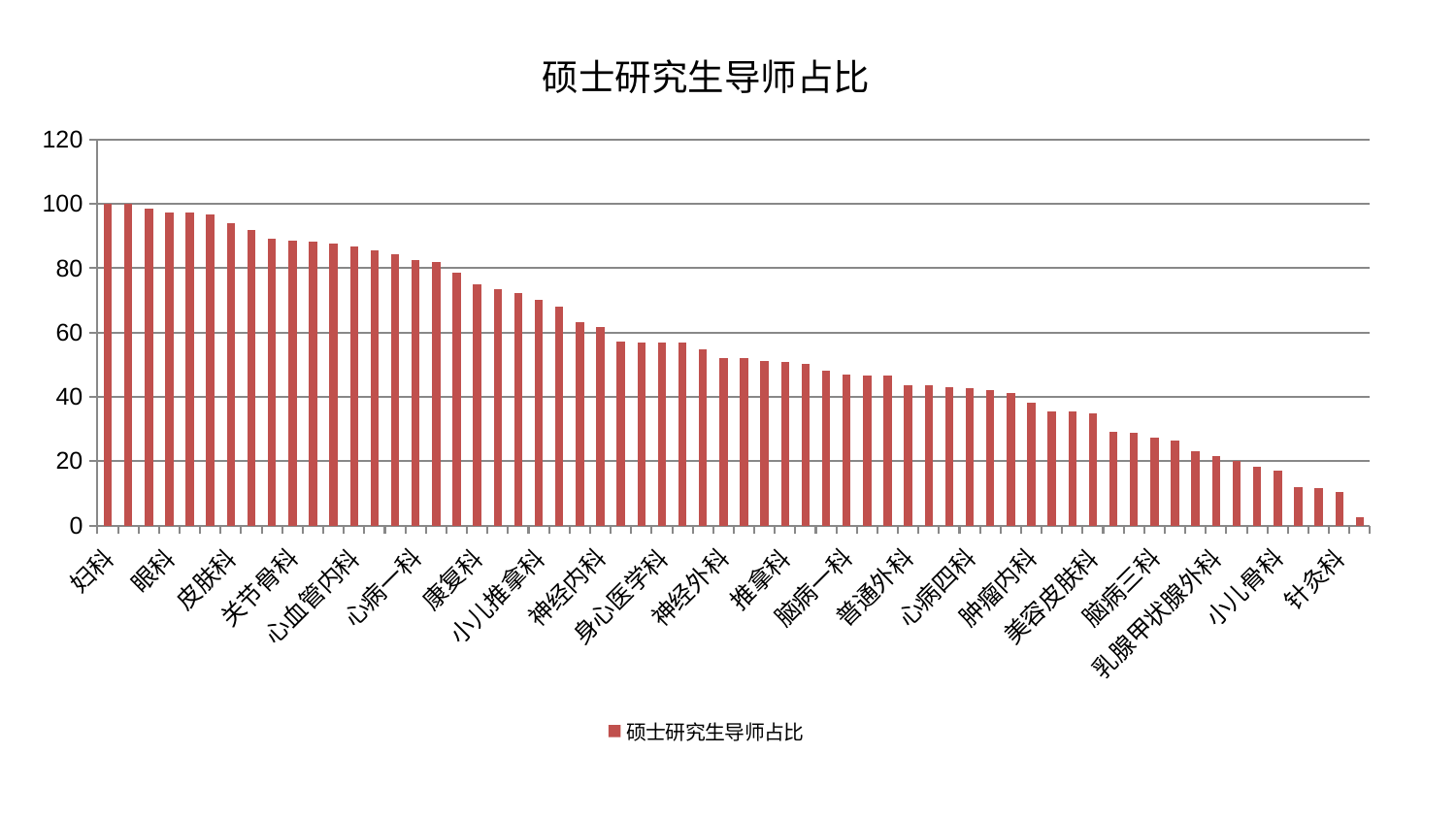

### Chart: 硕士研究生导师占比

| Category | 硕士研究生导师占比 |
|---|---|
| 妇科 | 100.0 |
| 肝病科 | 99.99129898154676 |
| 妇科妇二科合并 | 98.51861480642684 |
| 眼科 | 97.45018600509287 |
| 风湿病科 | 97.30124462178964 |
| 脑病二科 | 96.81583944148137 |
| 皮肤科 | 93.9484308722186 |
| 骨科 | 91.91314865949994 |
| 胸外科 | 89.222570844943 |
| 关节骨科 | 88.72978915501484 |
| 儿科 | 88.32030260105837 |
| 肾脏内科 | 87.71929692208313 |
| 心血管内科 | 86.8350873563124 |
| 周围血管科 | 85.65037234321237 |
| 消化内科 | 84.37873503686008 |
| 心病一科 | 82.6942843252108 |
| 治未病中心 | 81.79674549621205 |
| 显微骨科 | 78.58042241795395 |
| 康复科 | 74.95042137023559 |
| 西区重症医学科 | 73.57349443824141 |
| 中医经典科 | 72.17045300083618 |
| 小儿推拿科 | 70.26081595871842 |
| 心病二科 | 68.04823143903685 |
| 肾病科 | 63.281949762939036 |
| 神经内科 | 61.66772139528882 |
| 东区重症医学科 | 57.15476120886798 |
| 肝胆外科 | 57.04303097659886 |
| 身心医学科 | 56.977875732841746 |
| 肛肠科 | 56.96089934729691 |
| 东区肾病科 | 54.735740866857064 |
| 神经外科 | 52.13950958641557 |
| 创伤骨科 | 52.097288389346026 |
| 综合内科 | 51.18270374246968 |
| 推拿科 | 50.84916555503514 |
| 呼吸内科 | 50.35550341943183 |
| 心病三科 | 48.1492226341395 |
| 脑病一科 | 46.96109722513743 |
| 脾胃科消化科合并 | 46.78054141901351 |
| 脊柱骨科 | 46.704436323856356 |
| 普通外科 | 43.5710856418131 |
| 产科 | 43.54691636382622 |
| 男科 | 42.88991586187938 |
| 心病四科 | 42.82828291381411 |
| 重症医学科 | 42.17938163381073 |
| 运动损伤骨科 | 41.12203189689454 |
| 肿瘤内科 | 38.07097341981843 |
| 耳鼻喉科 | 35.40036867093983 |
| 微创骨科 | 35.3777866695609 |
| 美容皮肤科 | 34.727992325618246 |
| 脾胃病科 | 29.265264837167564 |
| 泌尿外科 | 28.766008940333073 |
| 脑病三科 | 27.414265512540585 |
| 老年医学科 | 26.39566042896554 |
| 妇二科 | 23.203323500997 |
| 乳腺甲状腺外科 | 21.674228405913187 |
| 血液科 | 20.041404595227732 |
| 中医外治中心 | 18.361583846085196 |
| 小儿骨科 | 17.173864320945217 |
| 内分泌科 | 11.815505633747353 |
| 口腔科 | 11.718641091529852 |
| 针灸科 | 10.51739510795522 |
| 医院 | 2.6103097210156103 |
76